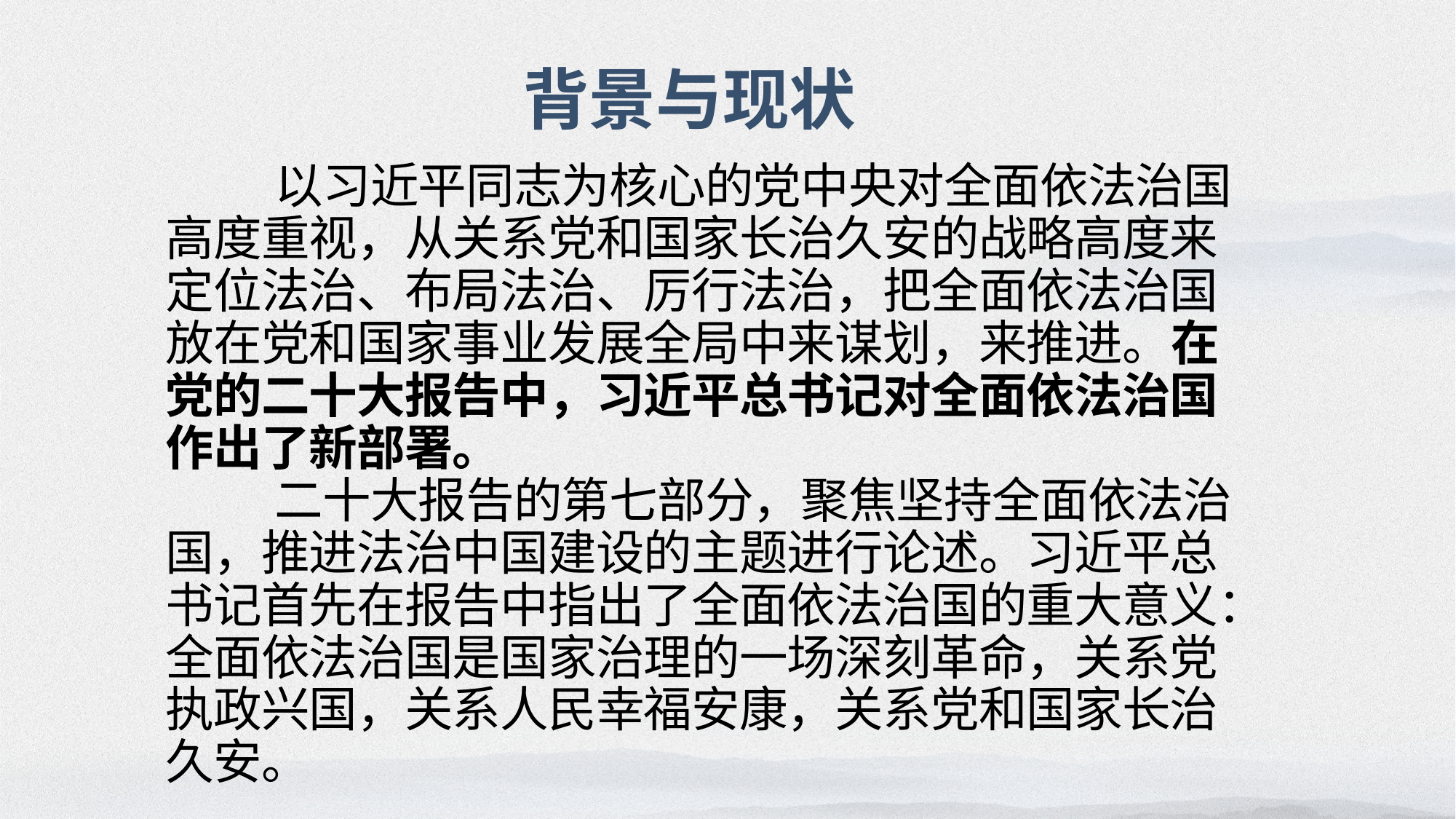

背景与现状
  	以习近平同志为核心的党中央对全面依法治国高度重视，从关系党和国家长治久安的战略高度来定位法治、布局法治、厉行法治，把全面依法治国放在党和国家事业发展全局中来谋划，来推进。在党的二十大报告中，习近平总书记对全面依法治国作出了新部署。
 	二十大报告的第七部分，聚焦坚持全面依法治国，推进法治中国建设的主题进行论述。习近平总书记首先在报告中指出了全面依法治国的重大意义：全面依法治国是国家治理的一场深刻革命，关系党执政兴国，关系人民幸福安康，关系党和国家长治久安。